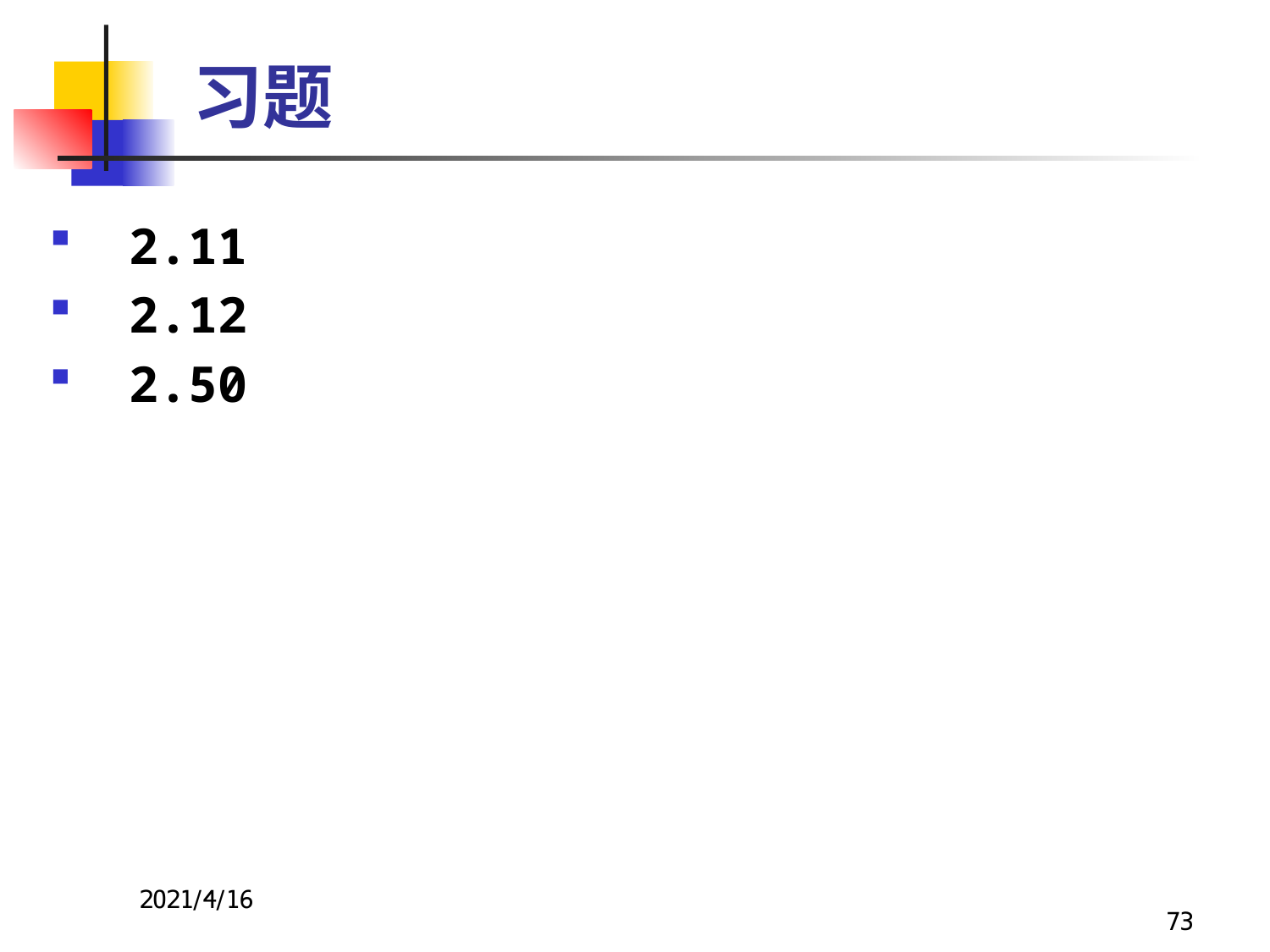

# 习题
2.11
2.12
2.50

2021/4/16
73